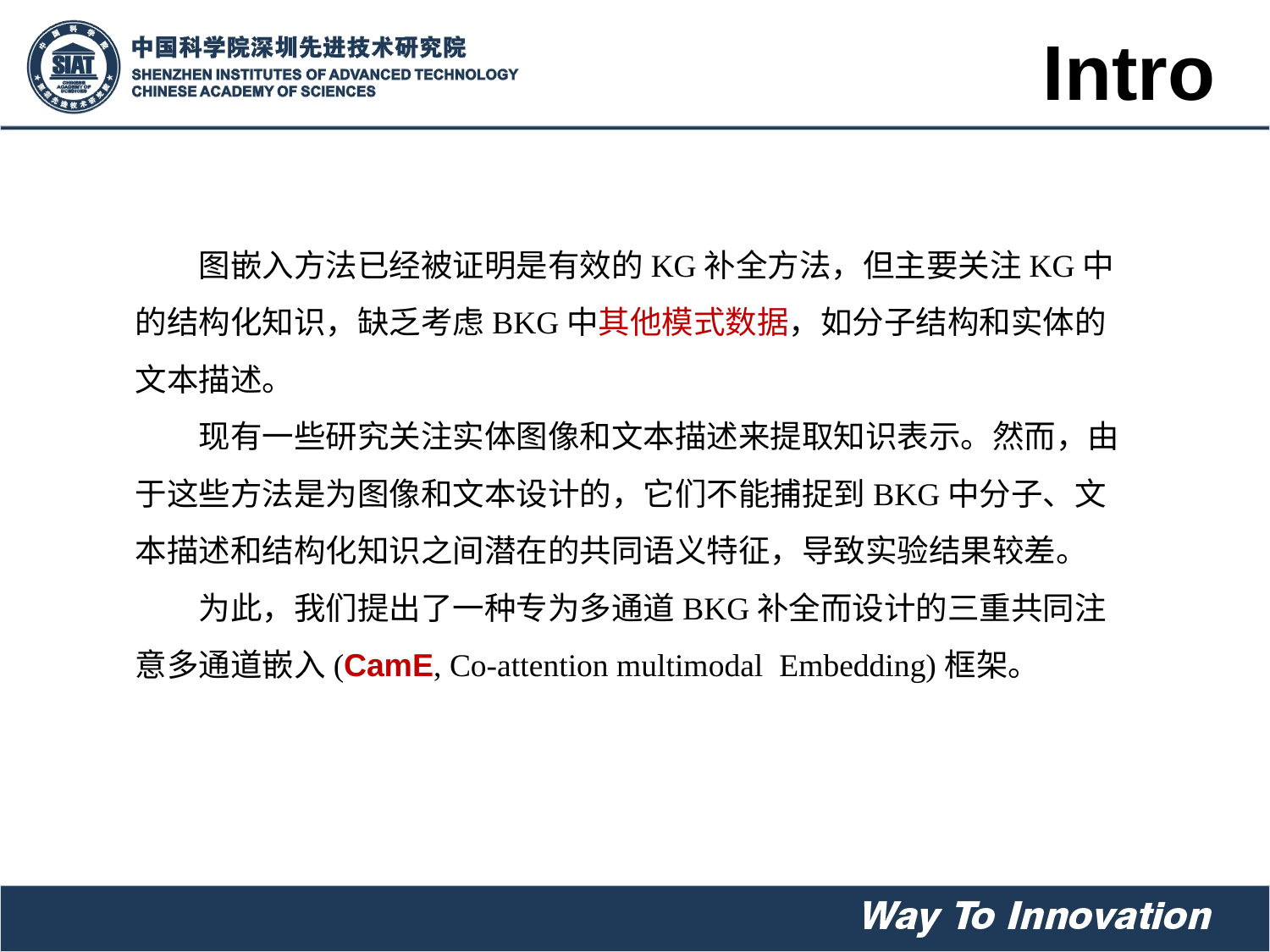

Intro
图嵌入方法已经被证明是有效的KG补全方法，但主要关注KG中的结构化知识，缺乏考虑BKG中其他模式数据，如分子结构和实体的文本描述。
现有一些研究关注实体图像和文本描述来提取知识表示。然而，由于这些方法是为图像和文本设计的，它们不能捕捉到BKG中分子、文本描述和结构化知识之间潜在的共同语义特征，导致实验结果较差。
为此，我们提出了一种专为多通道BKG补全而设计的三重共同注意多通道嵌入(CamE, Co-attention multimodal  Embedding)框架。